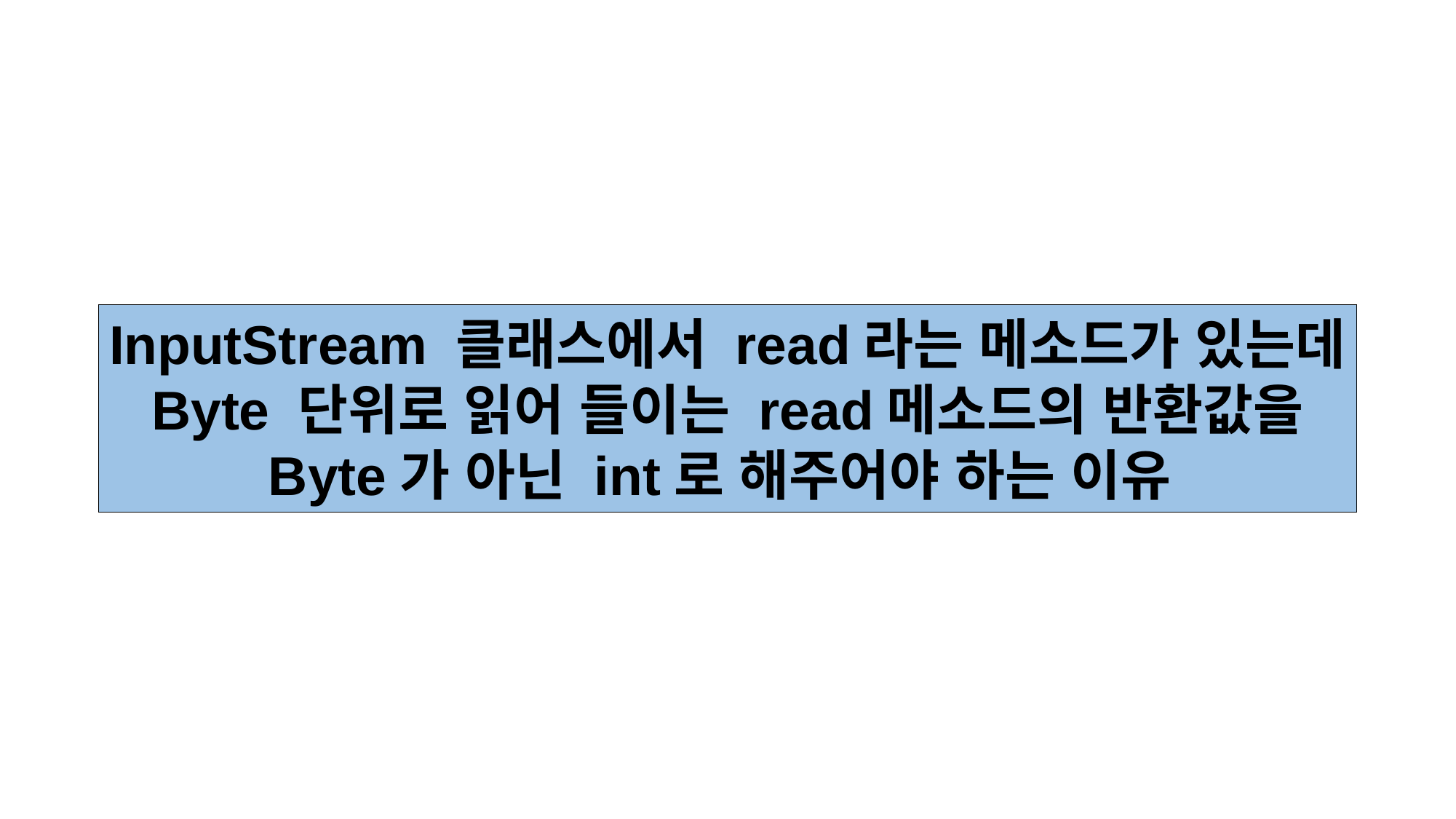

InputStream 클래스에서 read라는 메소드가 있는데
Byte 단위로 읽어 들이는 read메소드의 반환값을
Byte가 아닌 int로 해주어야 하는 이유